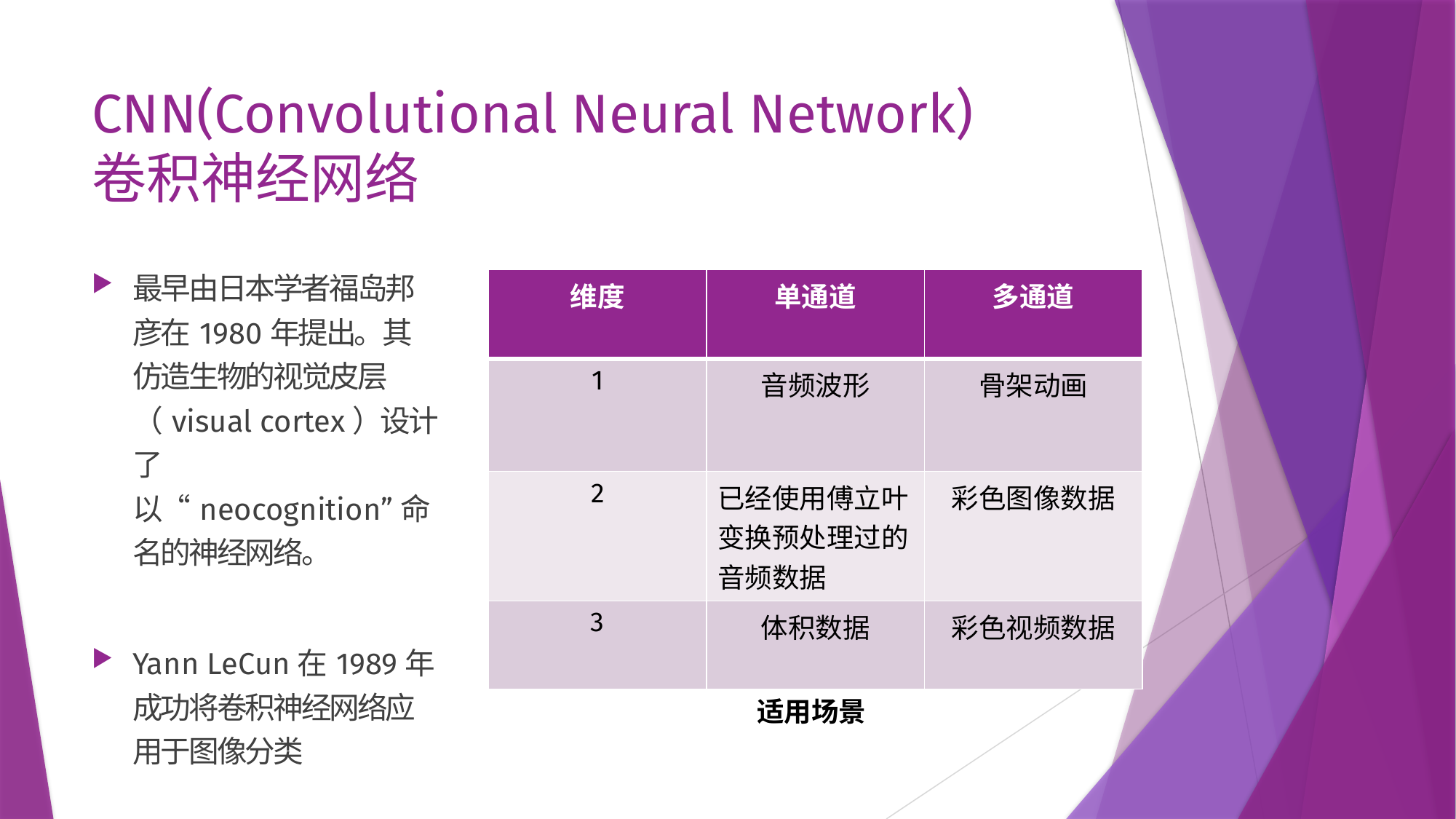

# CNN(Convolutional Neural Network) 卷积神经网络
最早由日本学者福岛邦彦在1980年提出。其仿造生物的视觉皮层（visual cortex）设计了以“neocognition”命名的神经网络。

Yann LeCun在1989年成功将卷积神经网络应用于图像分类

| 维度 | 单通道 | 多通道 |
| --- | --- | --- |
| 1 | 音频波形 | 骨架动画 |
| 2 | 已经使用傅立叶变换预处理过的 音频数据 | 彩色图像数据 |
| 3 | 体积数据 | 彩色视频数据 |
适用场景